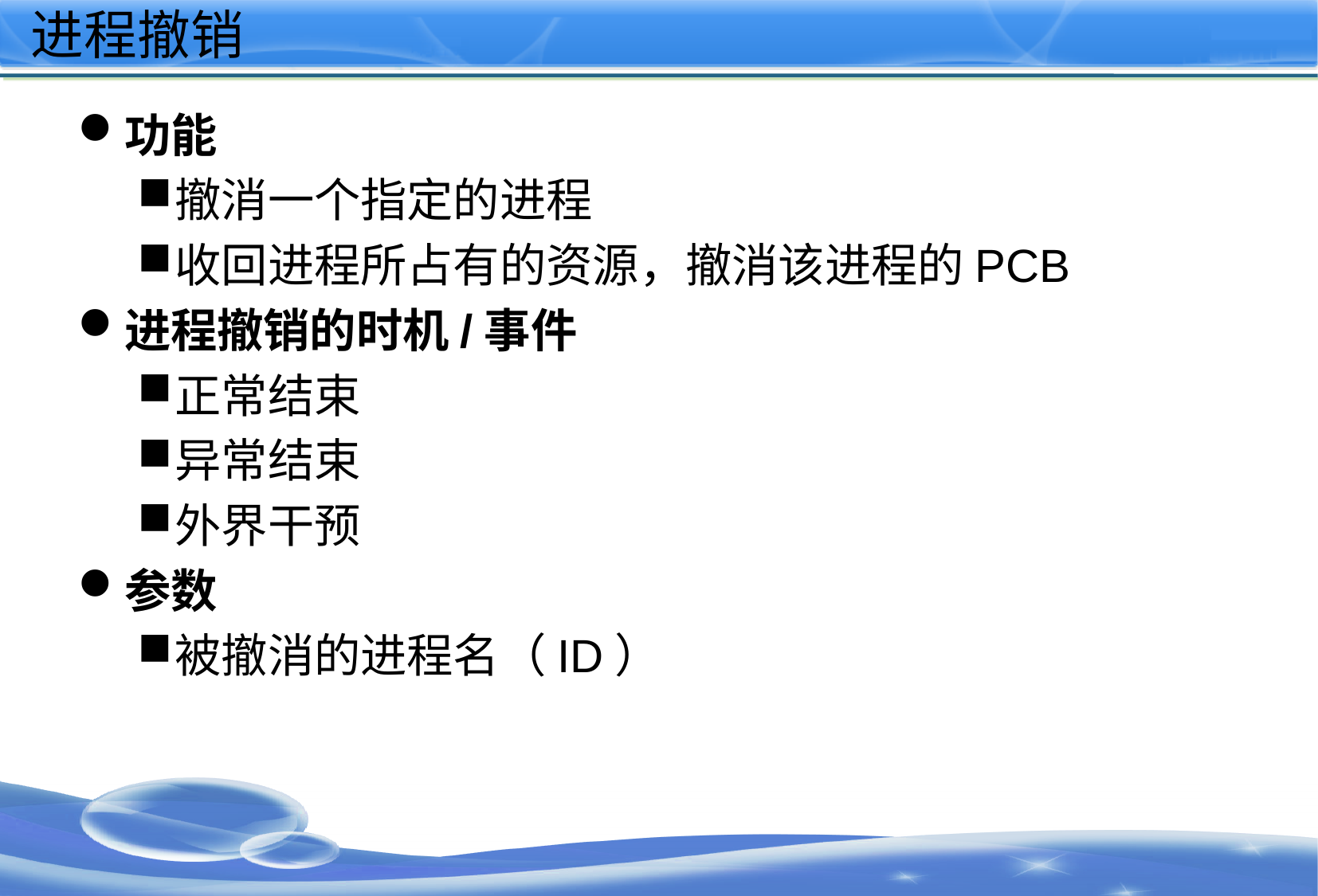

# 进程撤销
功能
撤消一个指定的进程
收回进程所占有的资源，撤消该进程的PCB
进程撤销的时机/事件
正常结束
异常结束
外界干预
参数
被撤消的进程名（ID）